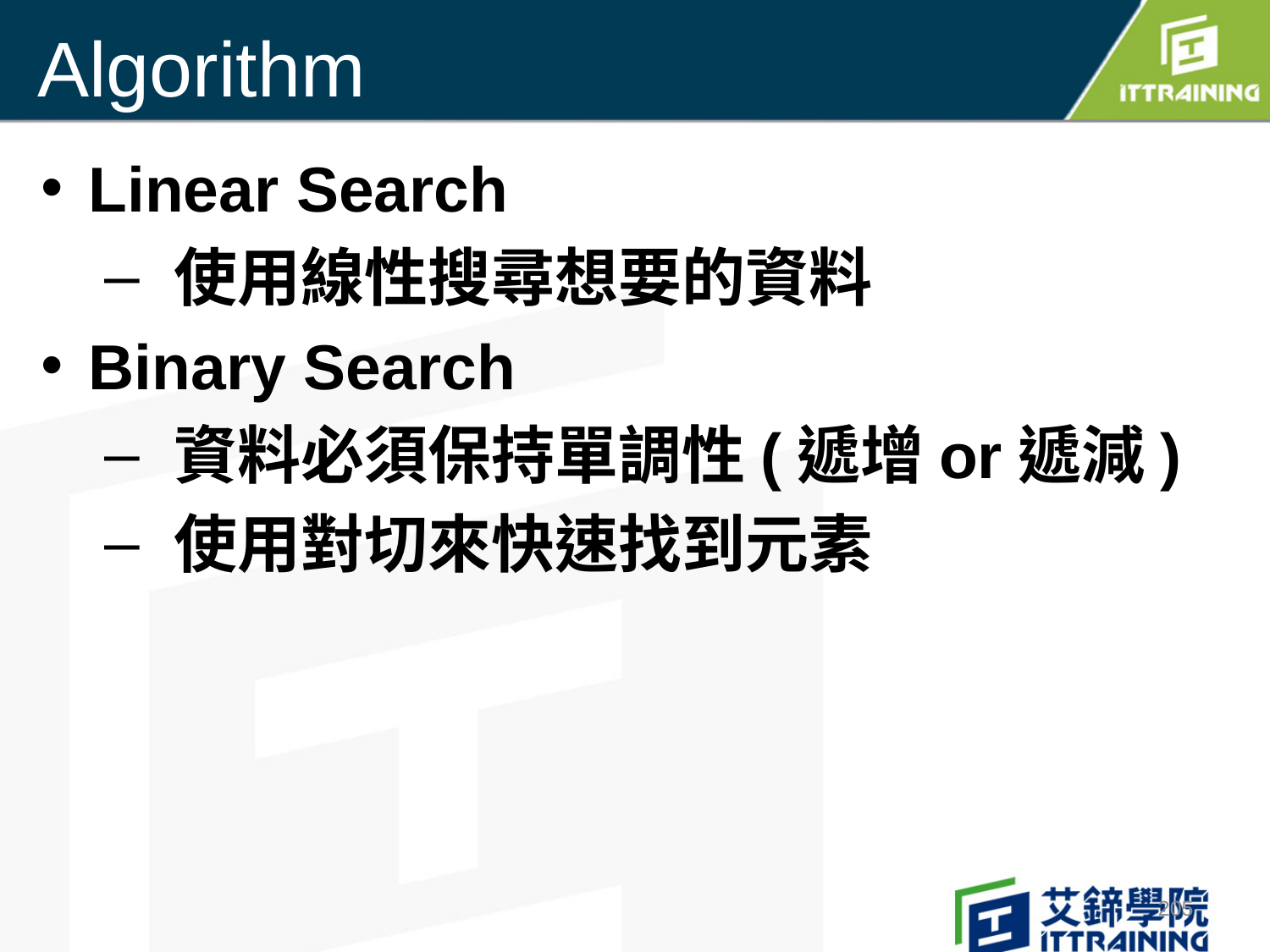

# Algorithm
Linear Search
 使用線性搜尋想要的資料
Binary Search
 資料必須保持單調性(遞增or遞減)
 使用對切來快速找到元素
205